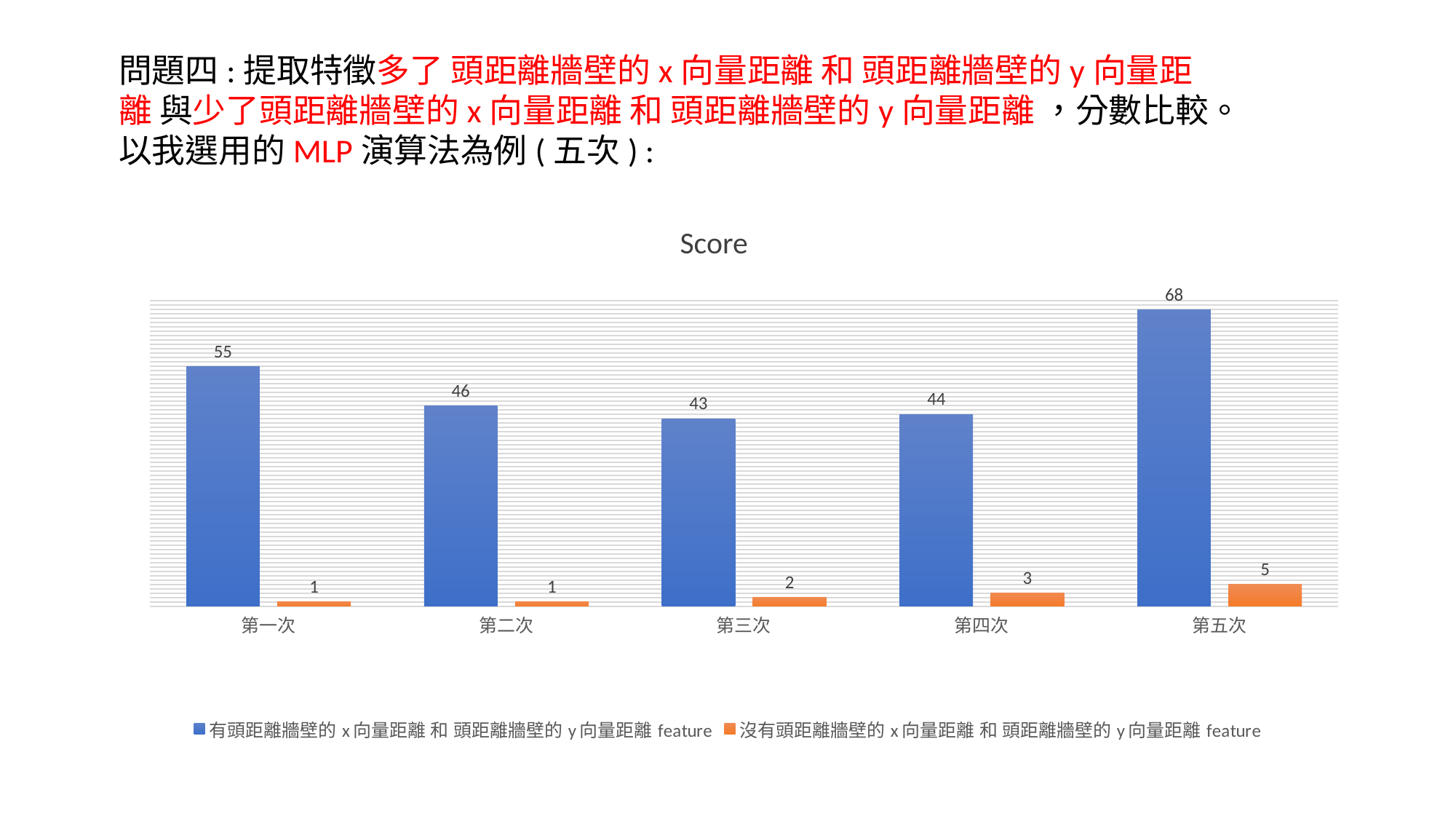

問題四:提取特徵多了 頭距離牆壁的x向量距離 和 頭距離牆壁的y向量距離 與少了頭距離牆壁的x向量距離 和 頭距離牆壁的y向量距離 ，分數比較。
以我選用的MLP演算法為例(五次) :
Score

### Chart

| Category | 有頭距離牆壁的x向量距離 和 頭距離牆壁的y向量距離feature | 沒有頭距離牆壁的x向量距離 和 頭距離牆壁的y向量距離feature |
|---|---|---|
| 第一次 | 55.0 | 1.0 |
| 第二次 | 46.0 | 1.0 |
| 第三次 | 43.0 | 2.0 |
| 第四次 | 44.0 | 3.0 |
| 第五次 | 68.0 | 5.0 |